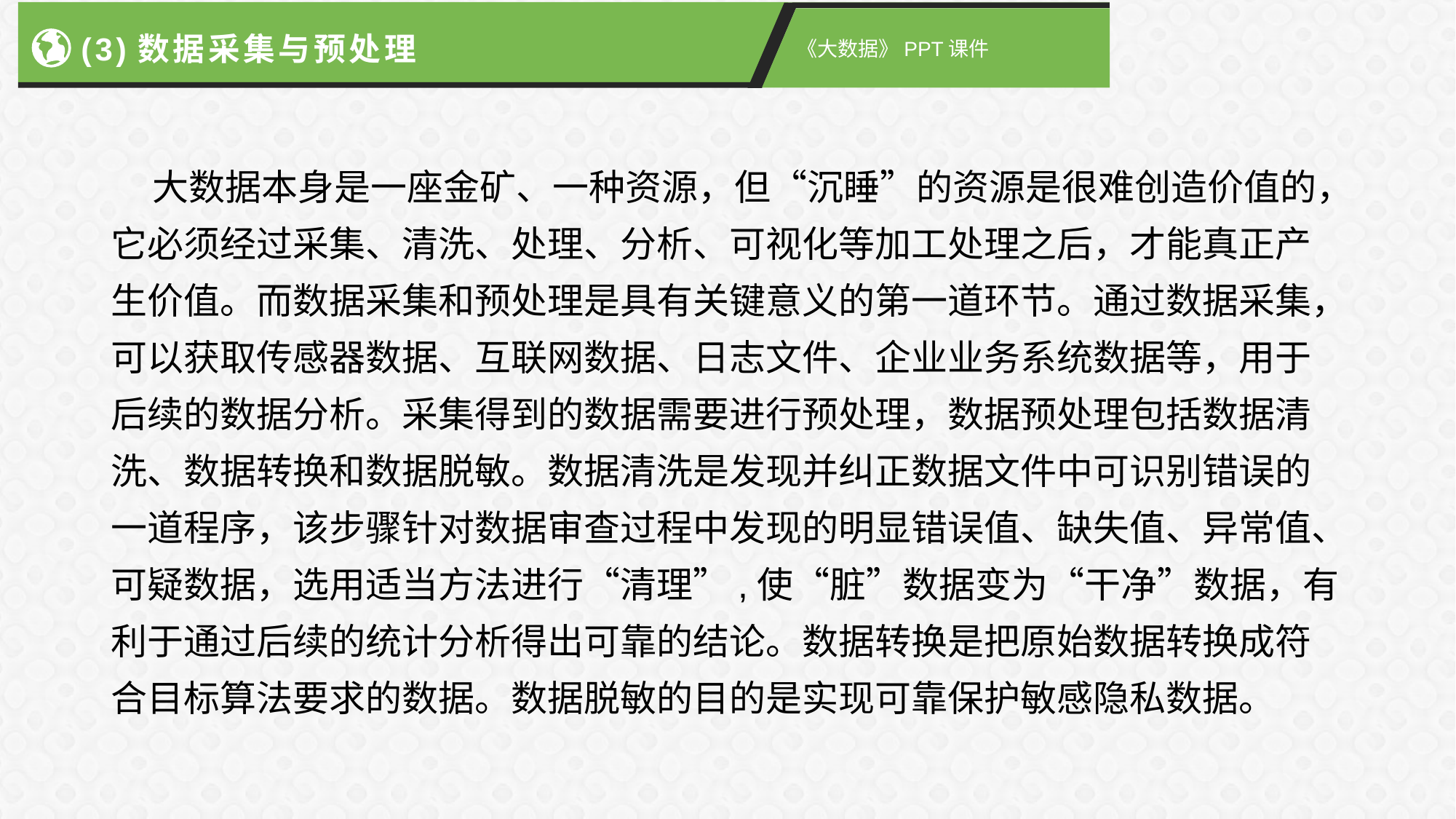

(3)数据采集与预处理

《大数据》PPT课件
    大数据本身是一座金矿、一种资源，但“沉睡”的资源是很难创造价值的，它必须经过采集、清洗、处理、分析、可视化等加工处理之后，才能真正产生价值。而数据采集和预处理是具有关键意义的第一道环节。通过数据采集，可以获取传感器数据、互联网数据、日志文件、企业业务系统数据等，用于后续的数据分析。采集得到的数据需要进行预处理，数据预处理包括数据清洗、数据转换和数据脱敏。数据清洗是发现并纠正数据文件中可识别错误的一道程序，该步骤针对数据审查过程中发现的明显错误值、缺失值、异常值、可疑数据，选用适当方法进行“清理”,使“脏”数据变为“干净”数据，有利于通过后续的统计分析得出可靠的结论。数据转换是把原始数据转换成符合目标算法要求的数据。数据脱敏的目的是实现可靠保护敏感隐私数据。